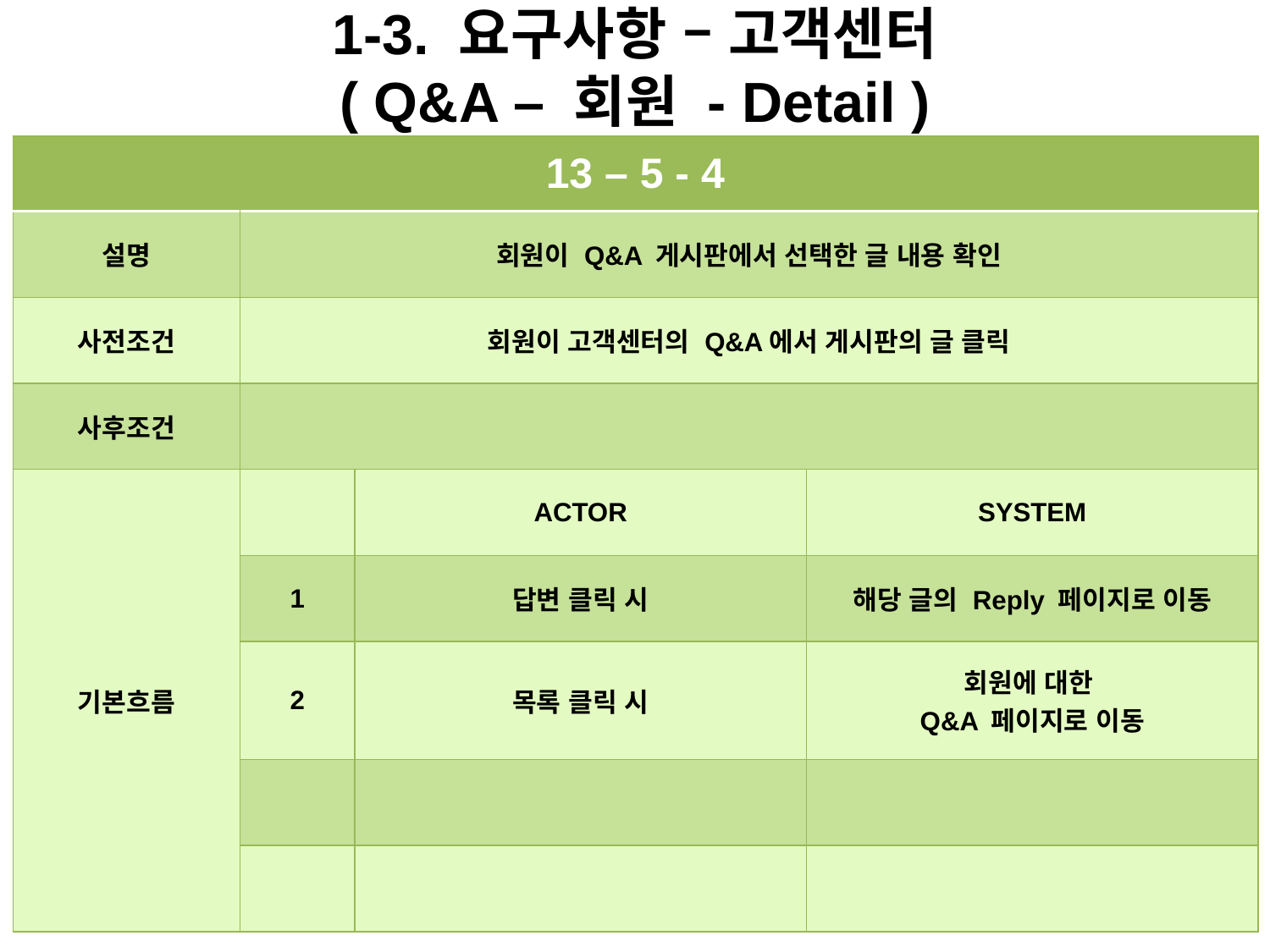

# 1-3. 요구사항 – 고객센터 ( Q&A – 회원 - Detail )
| 13 – 5 - 4 |  |  |  |
| --- | --- | --- | --- |
| 설명 | 회원이 Q&A 게시판에서 선택한 글 내용 확인 |  |  |
| 사전조건 | 회원이 고객센터의 Q&A에서 게시판의 글 클릭 |  |  |
| 사후조건 |  |  |  |
| 기본흐름 |  | ACTOR | SYSTEM |
|  | 1 | 답변 클릭 시 | 해당 글의 Reply 페이지로 이동 |
|  | 2 | 목록 클릭 시 | 회원에 대한 Q&A 페이지로 이동 |
|  |  |  |  |
|  |  |  |  |